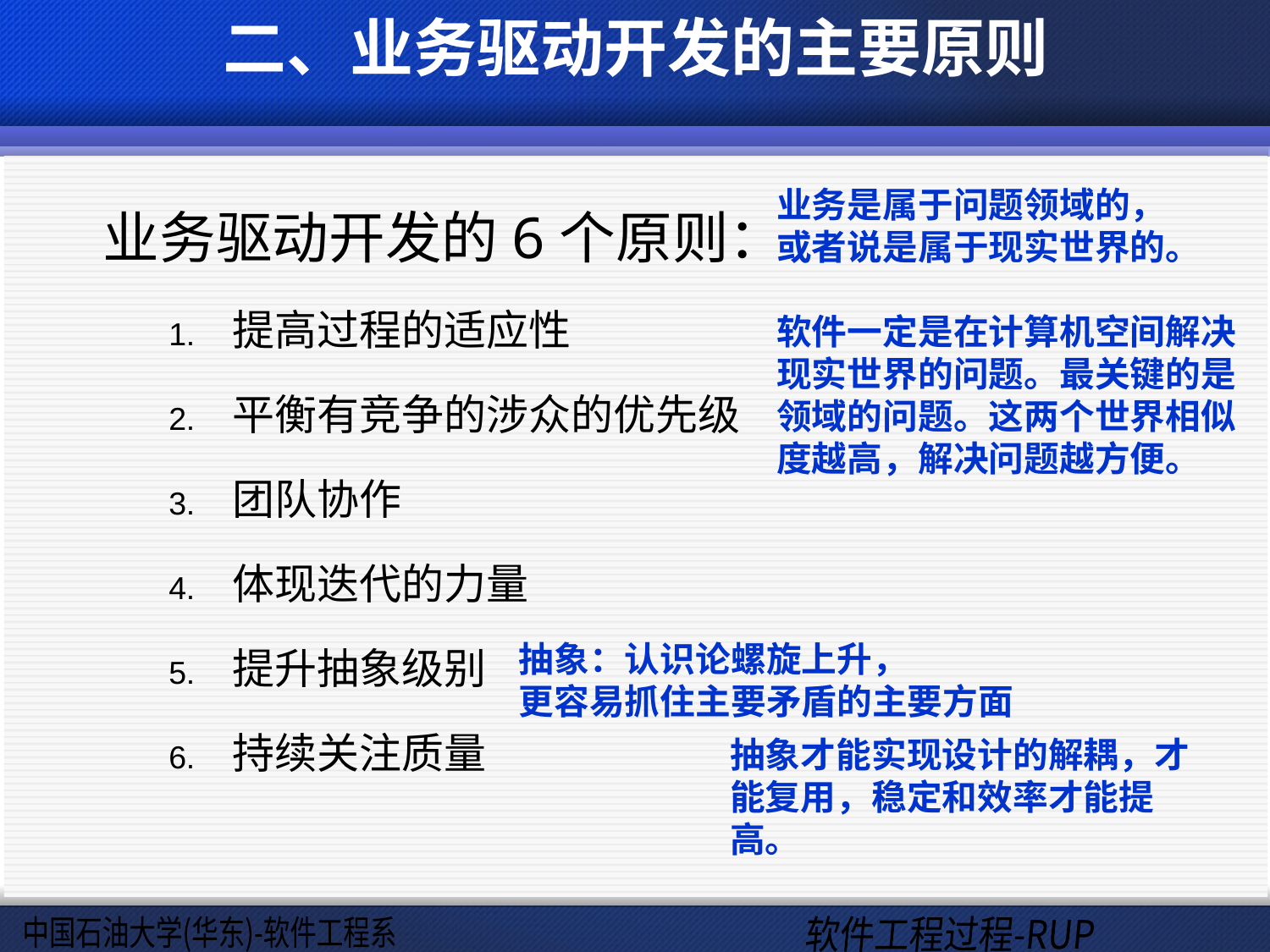

# 二、业务驱动开发的主要原则

  业务驱动开发的6个原则：
提高过程的适应性
平衡有竞争的涉众的优先级
团队协作
体现迭代的力量
提升抽象级别
持续关注质量

业务是属于问题领域的，
或者说是属于现实世界的。

软件一定是在计算机空间解决现实世界的问题。最关键的是领域的问题。这两个世界相似度越高，解决问题越方便。
抽象：认识论螺旋上升，
更容易抓住主要矛盾的主要方面
抽象才能实现设计的解耦，才能复用，稳定和效率才能提高。